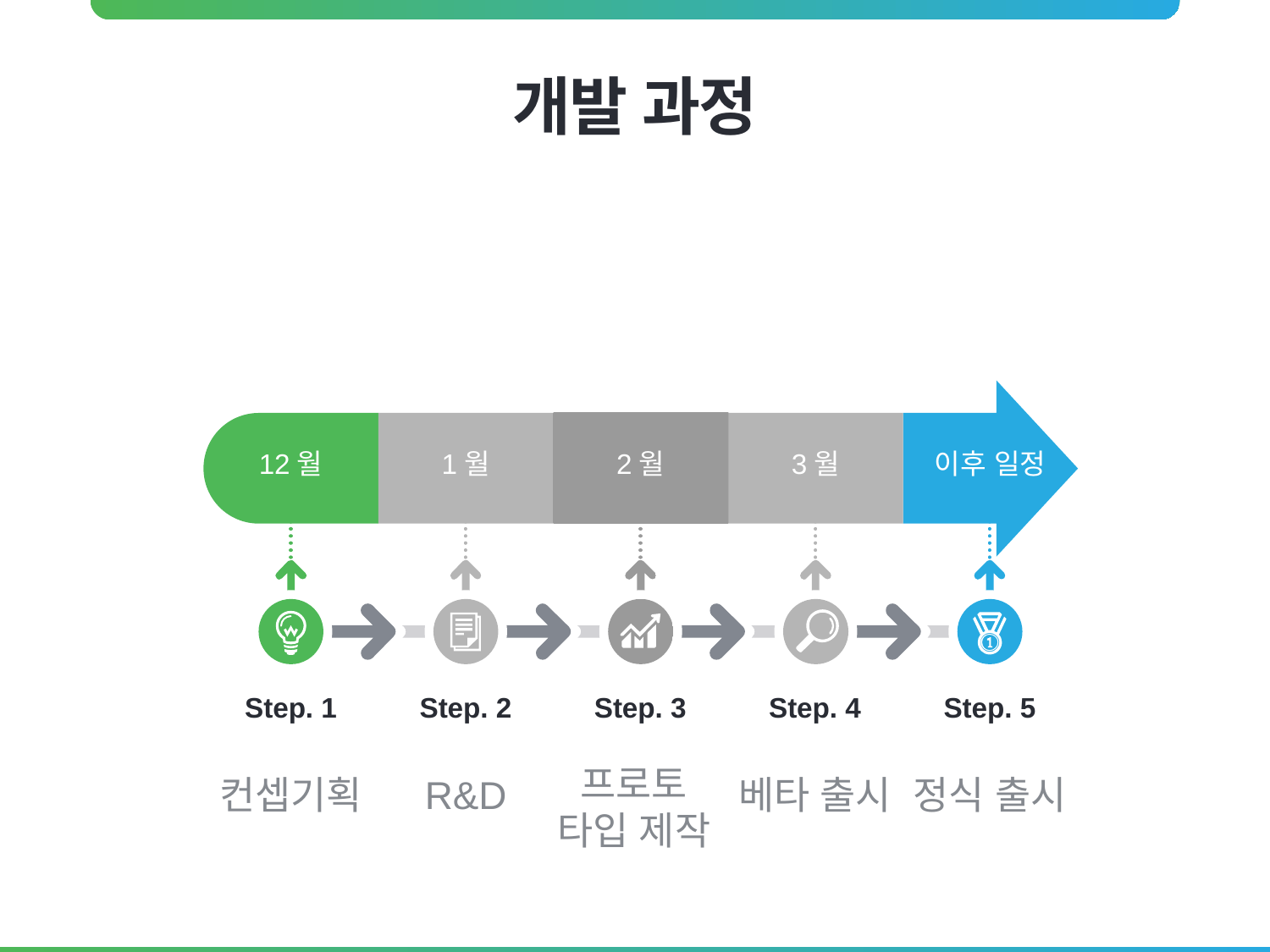

# 개발 과정

12월
1월
2월
3월
이후 일정

Step. 1
컨셉기획
Step. 2
R&D
Step. 3
프로토
타입 제작
Step. 4
베타 출시
Step. 5
정식 출시